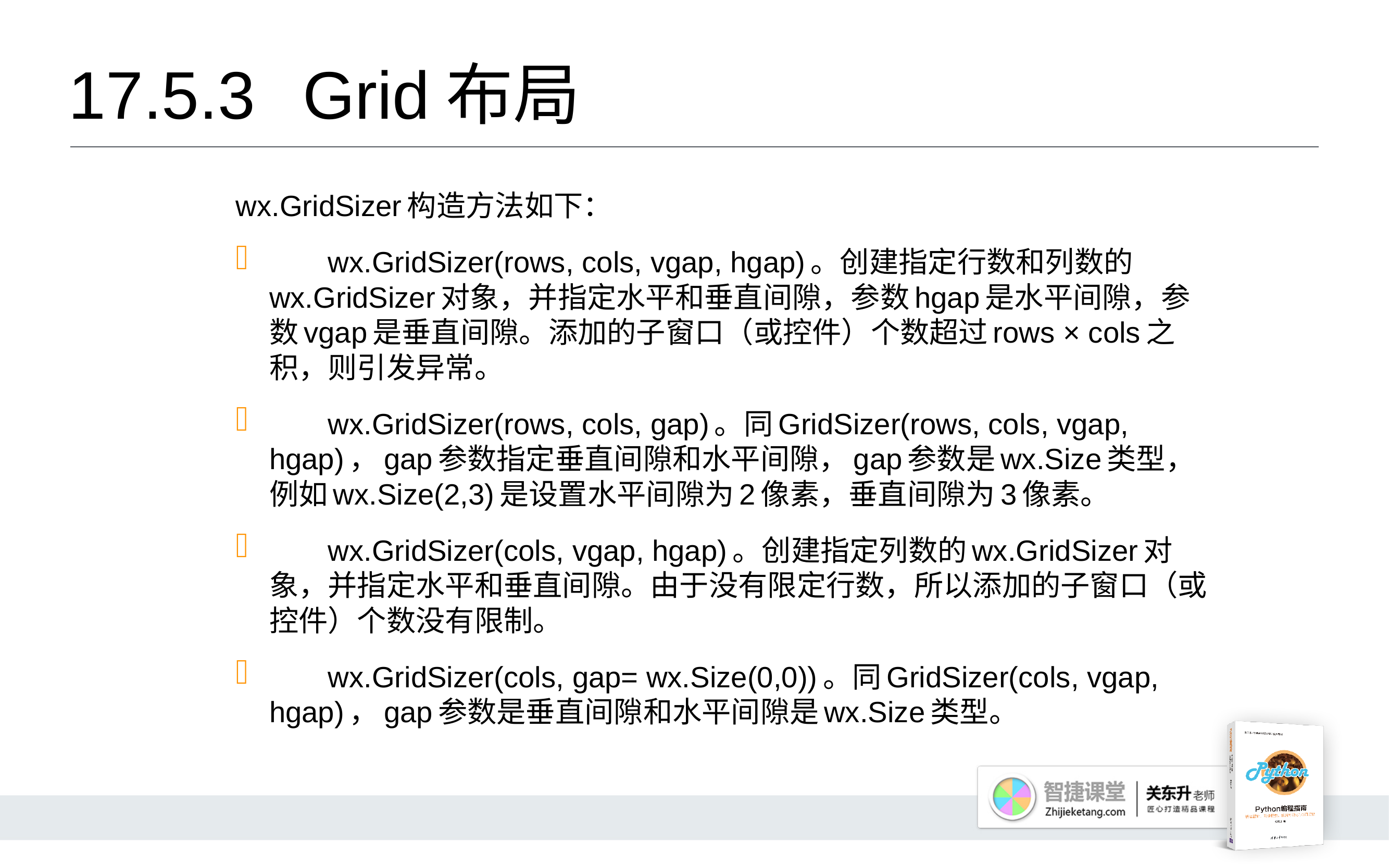

# 17.5.3 	Grid布局
wx.GridSizer构造方法如下：
	wx.GridSizer(rows, cols, vgap, hgap)。创建指定行数和列数的wx.GridSizer对象，并指定水平和垂直间隙，参数hgap是水平间隙，参数vgap是垂直间隙。添加的子窗口（或控件）个数超过rows × cols之积，则引发异常。
	wx.GridSizer(rows, cols, gap)。同GridSizer(rows, cols, vgap, hgap)，gap参数指定垂直间隙和水平间隙，gap参数是wx.Size类型，例如wx.Size(2,3)是设置水平间隙为2像素，垂直间隙为3像素。
	wx.GridSizer(cols, vgap, hgap)。创建指定列数的wx.GridSizer对象，并指定水平和垂直间隙。由于没有限定行数，所以添加的子窗口（或控件）个数没有限制。
	wx.GridSizer(cols, gap= wx.Size(0,0))。同GridSizer(cols, vgap, hgap)，gap参数是垂直间隙和水平间隙是wx.Size类型。